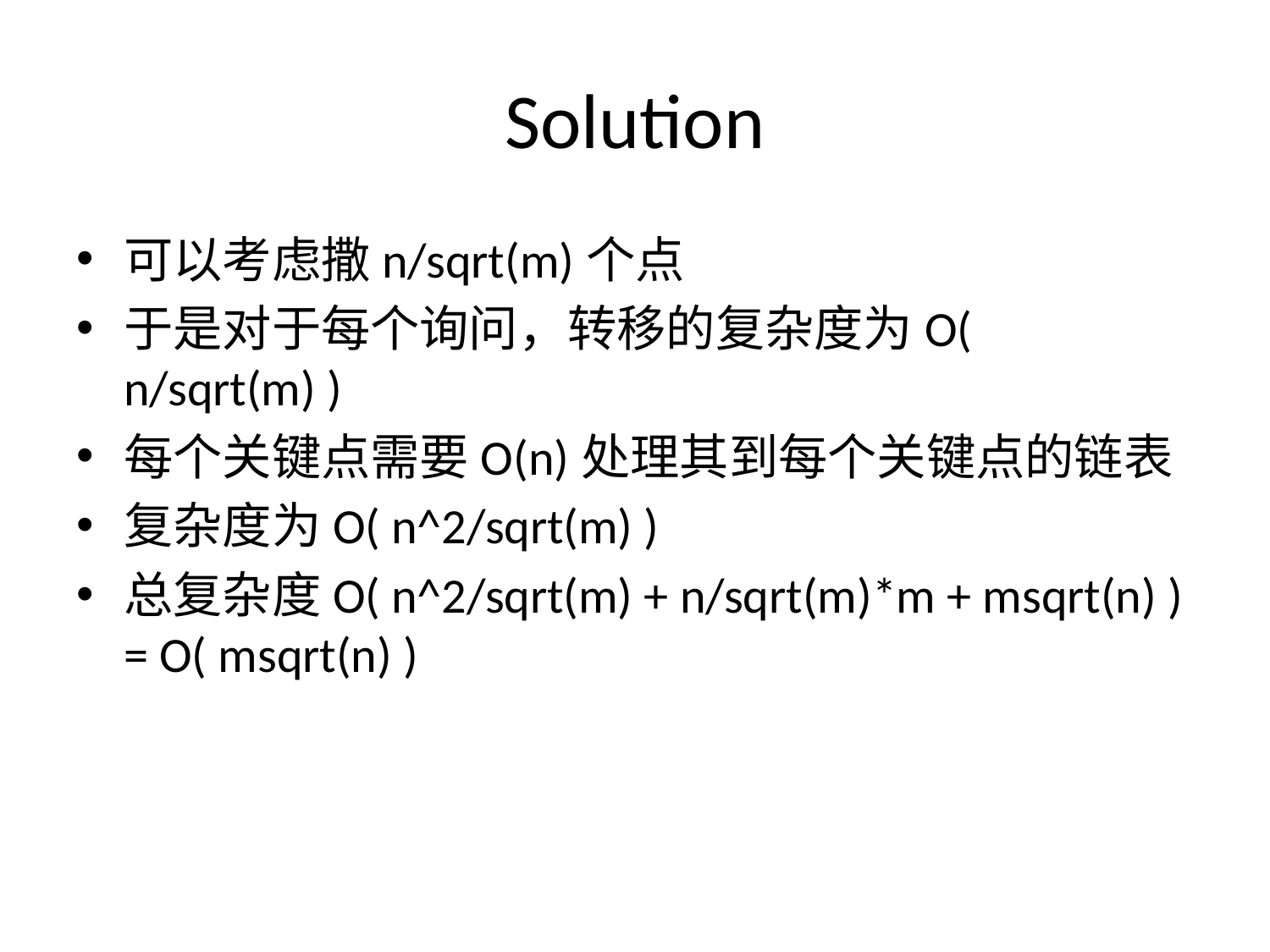

# Solution
可以考虑撒n/sqrt(m)个点
于是对于每个询问，转移的复杂度为O( n/sqrt(m) )
每个关键点需要O(n)处理其到每个关键点的链表
复杂度为O( n^2/sqrt(m) )
总复杂度O( n^2/sqrt(m) + n/sqrt(m)*m + msqrt(n) ) = O( msqrt(n) )